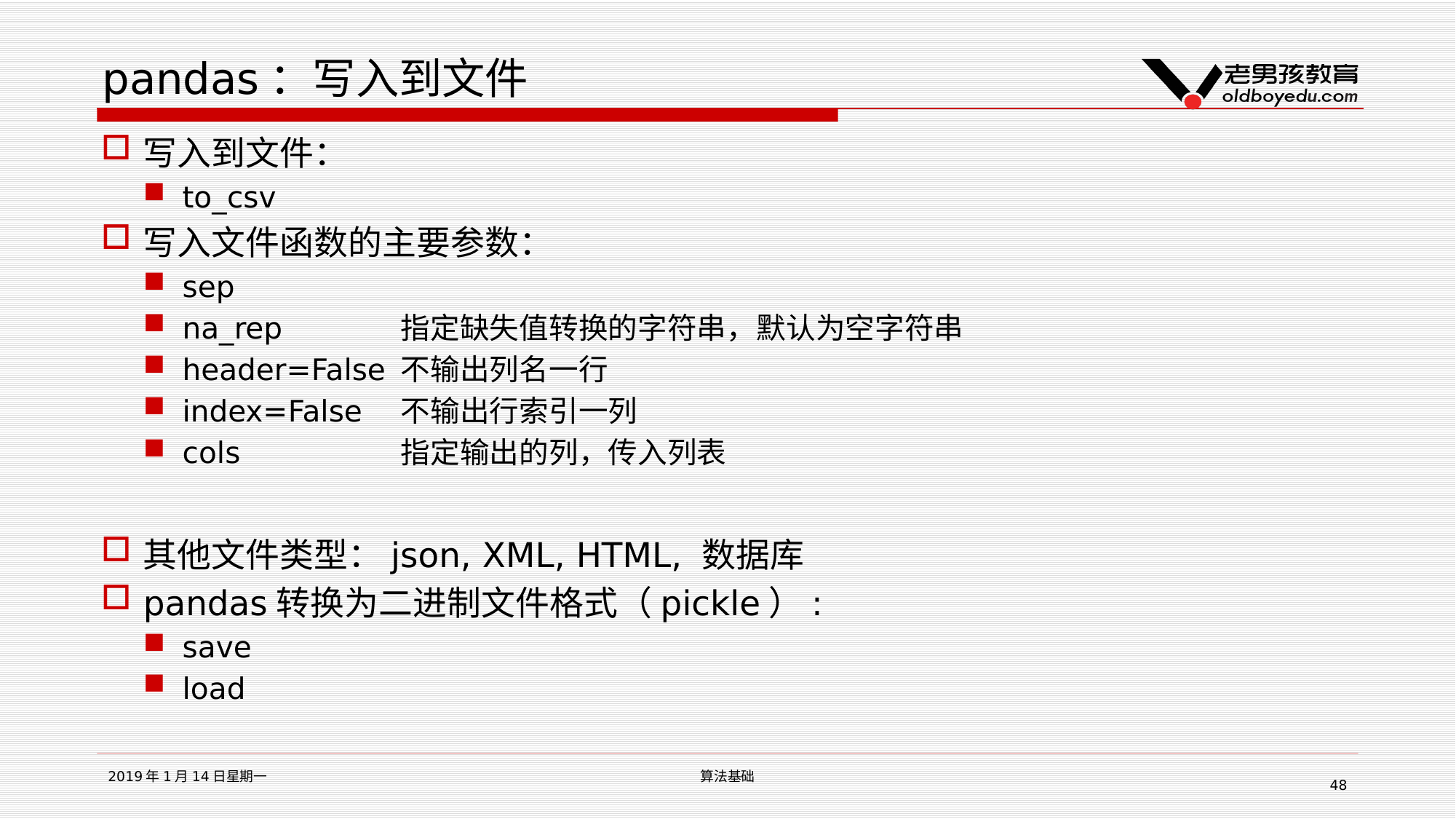

# pandas：写入到文件
写入到文件：
to_csv
写入文件函数的主要参数：
sep
na_rep		指定缺失值转换的字符串，默认为空字符串
header=False	不输出列名一行
index=False	不输出行索引一列
cols		指定输出的列，传入列表

其他文件类型：json, XML, HTML, 数据库
pandas转换为二进制文件格式（pickle）:
save
load
2019年1月14日星期一
算法基础
48